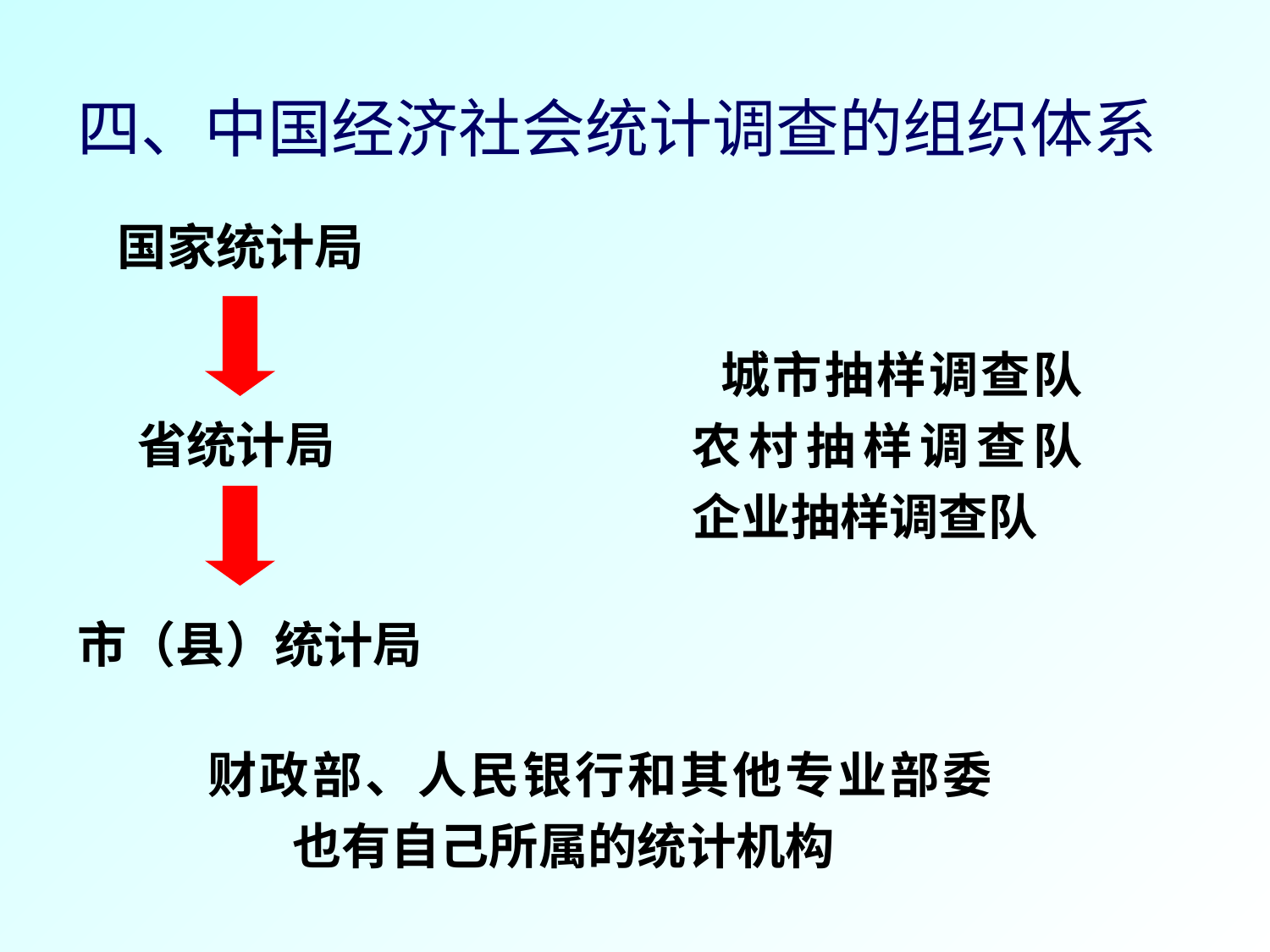

# 四、中国经济社会统计调查的组织体系
国家统计局

       城市抽样调查队农村抽样调查队企业抽样调查队
省统计局

市（县）统计局
财政部、人民银行和其他专业部委也有自己所属的统计机构